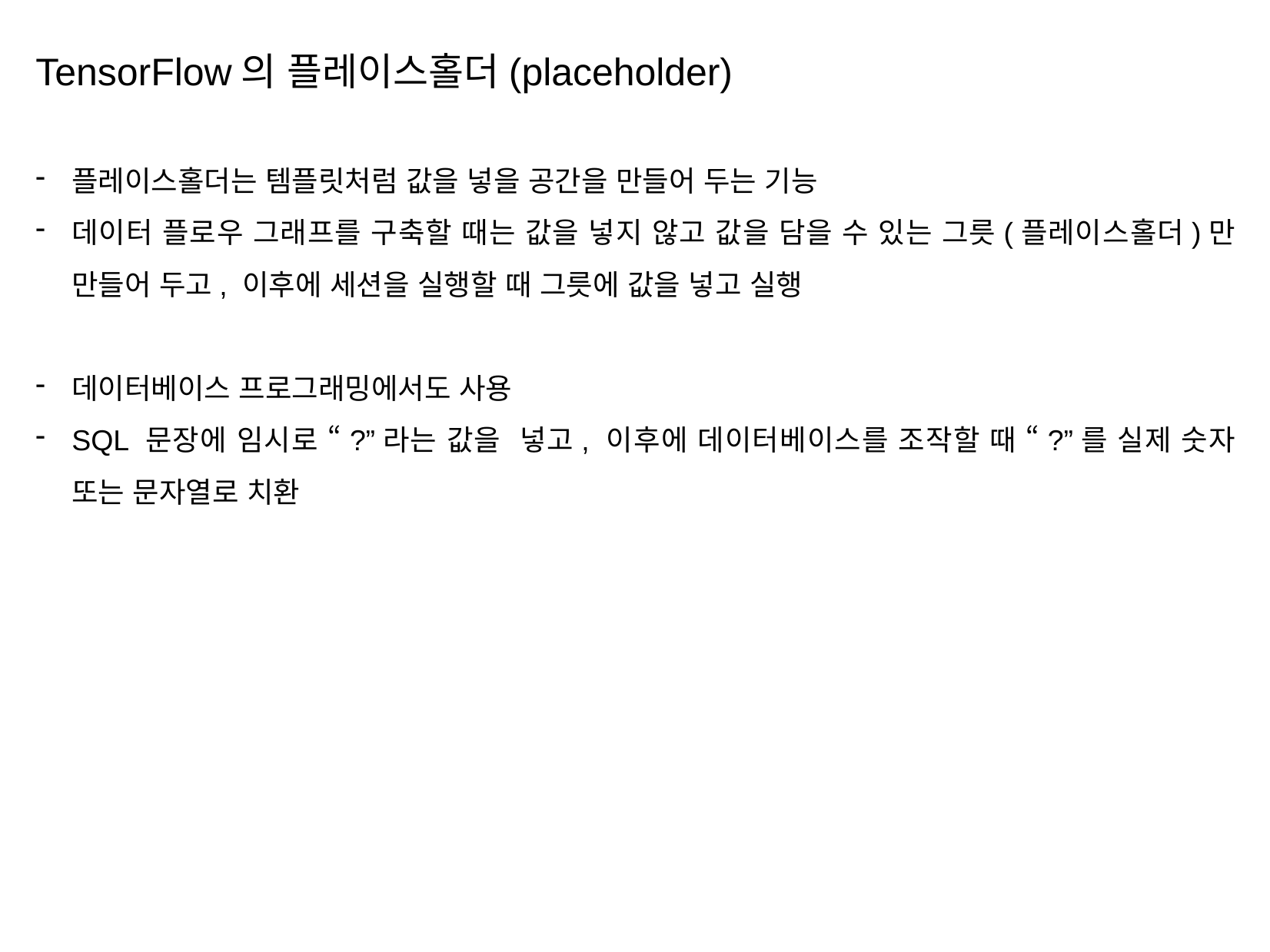

TensorFlow의 플레이스홀더(placeholder)

플레이스홀더는 템플릿처럼 값을 넣을 공간을 만들어 두는 기능
데이터 플로우 그래프를 구축할 때는 값을 넣지 않고 값을 담을 수 있는 그릇(플레이스홀더)만 만들어 두고, 이후에 세션을 실행할 때 그릇에 값을 넣고 실행

데이터베이스 프로그래밍에서도 사용
SQL 문장에 임시로 “?”라는 값을  넣고, 이후에 데이터베이스를 조작할 때 “?”를 실제 숫자 또는 문자열로 치환